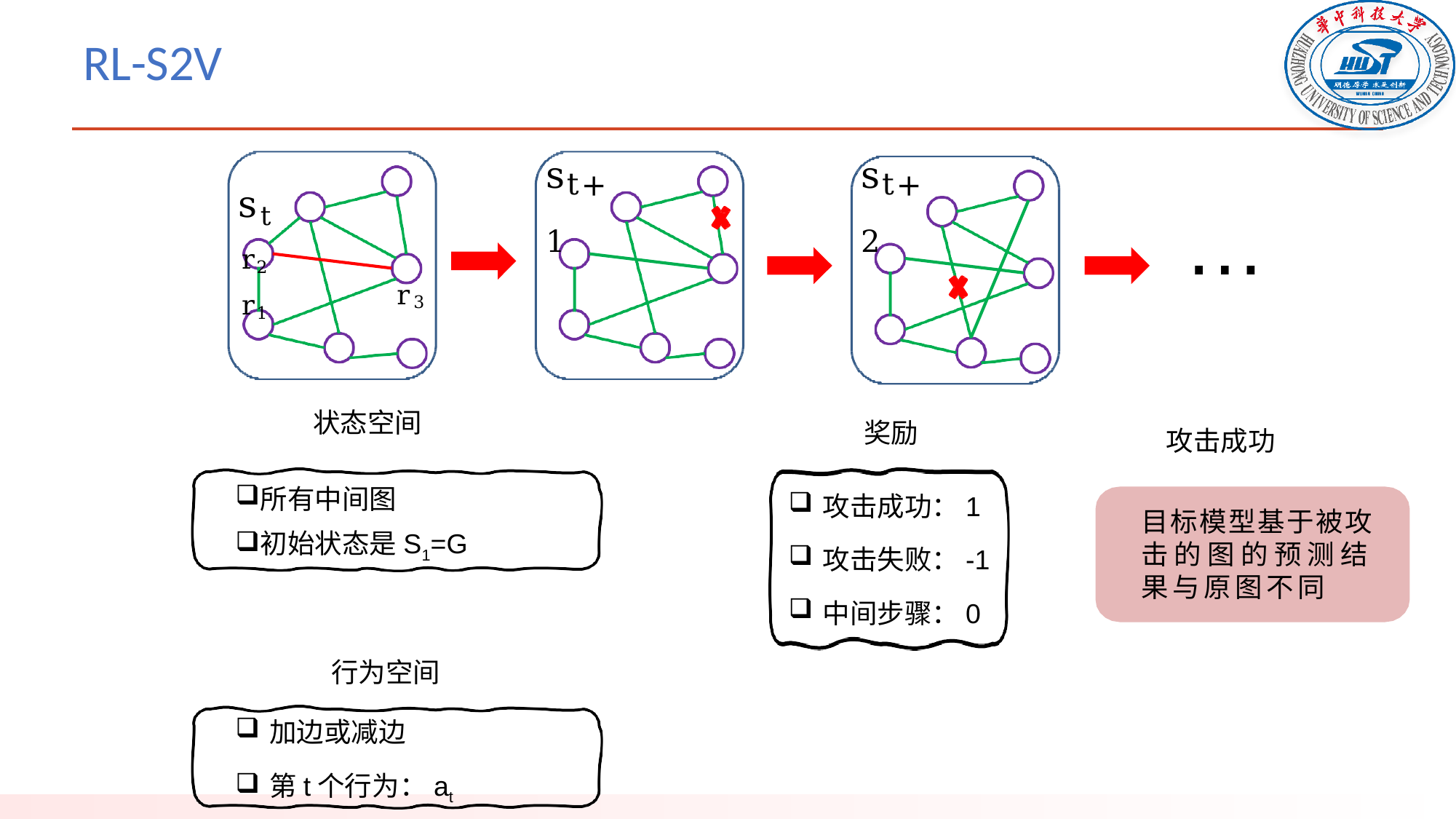

# RL-S2V
st r2  r1

st+2
st+1

…

r3

状态空间
奖励
攻击成功

所有中间图
初始状态是S1=G

攻击成功：1
攻击失败：-1
中间步骤：0
目标模型基于被攻击的图的预测结果与原图不同
行为空间

加边或减边
第t个行为：at